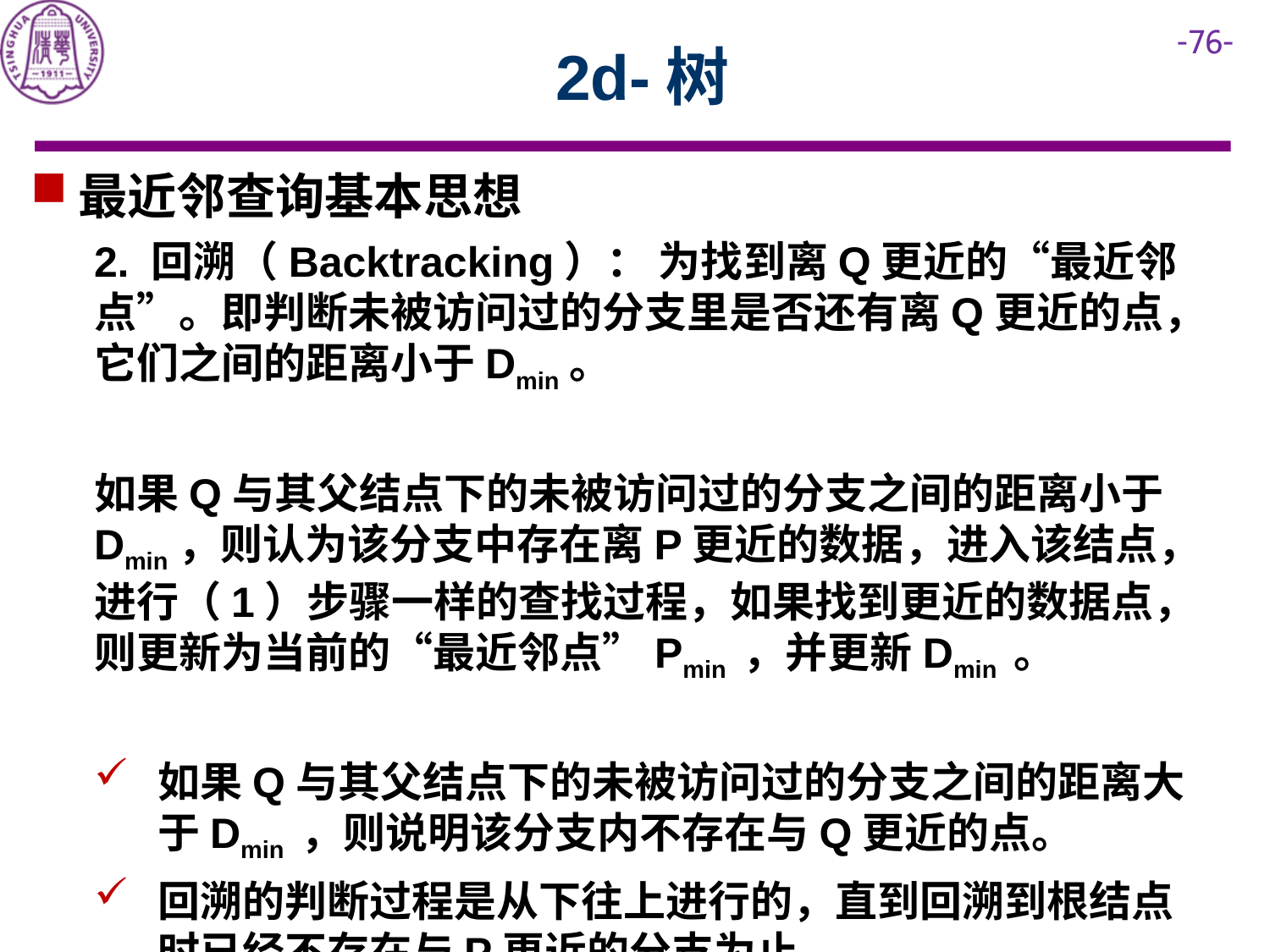

# 2d-树
最近邻查询基本思想
2. 回溯（Backtracking）： 为找到离Q更近的“最近邻点”。即判断未被访问过的分支里是否还有离Q更近的点，它们之间的距离小于Dmin。

如果Q与其父结点下的未被访问过的分支之间的距离小于Dmin，则认为该分支中存在离P更近的数据，进入该结点，进行（1）步骤一样的查找过程，如果找到更近的数据点，则更新为当前的“最近邻点”Pmin ，并更新Dmin 。

如果Q与其父结点下的未被访问过的分支之间的距离大于Dmin ，则说明该分支内不存在与Q更近的点。
回溯的判断过程是从下往上进行的，直到回溯到根结点时已经不存在与P更近的分支为止。